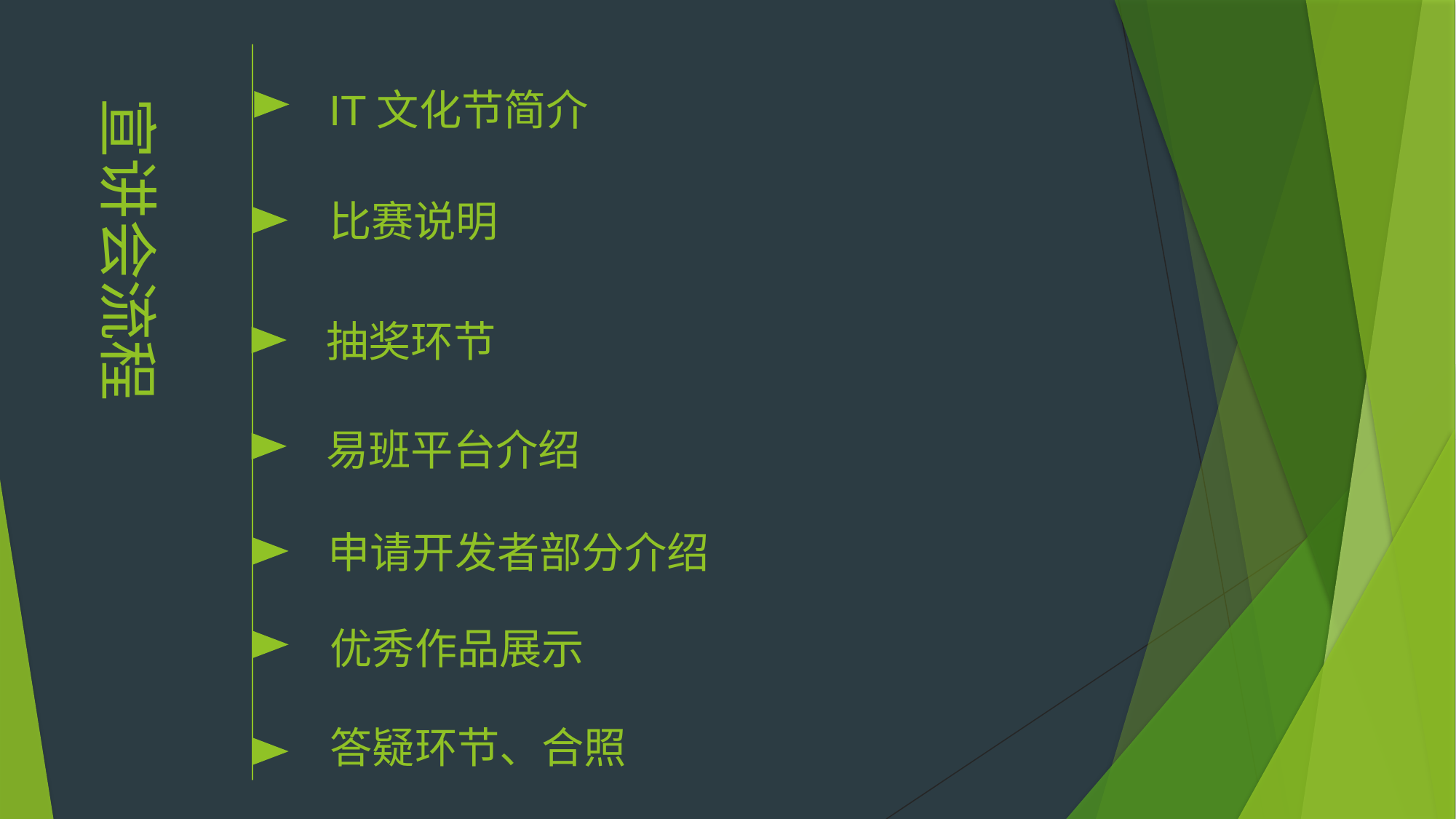

IT文化节简介

宣讲会流程
比赛说明

抽奖环节

易班平台介绍

申请开发者部分介绍

优秀作品展示

答疑环节、合照